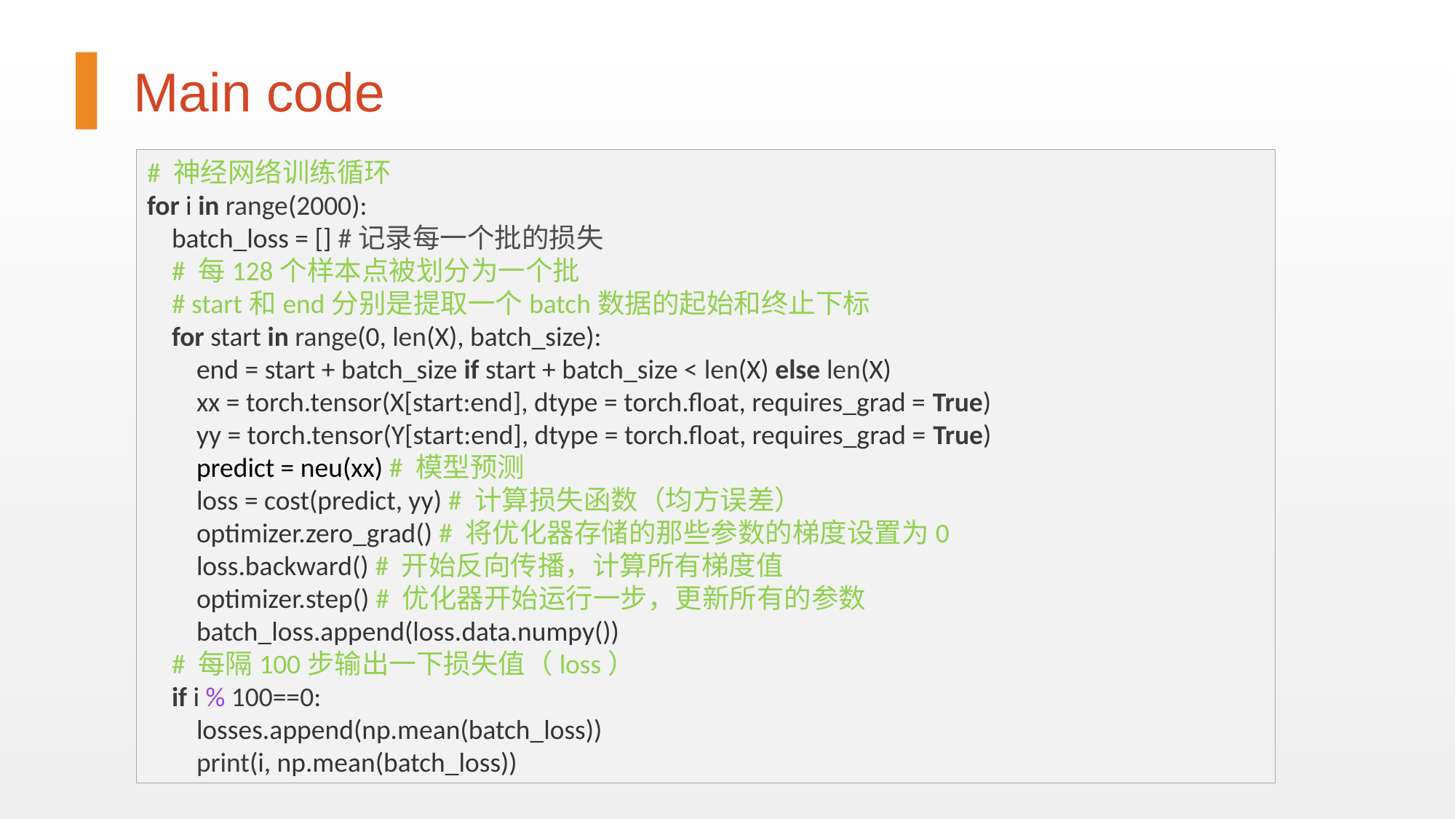

Main code
# 神经网络训练循环
for i in range(2000):
    batch_loss = [] #记录每一个批的损失
    # 每128个样本点被划分为一个批
    # start和end分别是提取一个batch数据的起始和终止下标
    for start in range(0, len(X), batch_size):
        end = start + batch_size if start + batch_size < len(X) else len(X)
        xx = torch.tensor(X[start:end], dtype = torch.float, requires_grad = True)
        yy = torch.tensor(Y[start:end], dtype = torch.float, requires_grad = True)
        predict = neu(xx) # 模型预测
        loss = cost(predict, yy) # 计算损失函数（均方误差）
        optimizer.zero_grad() # 将优化器存储的那些参数的梯度设置为0
        loss.backward() # 开始反向传播，计算所有梯度值
        optimizer.step() # 优化器开始运行一步，更新所有的参数
        batch_loss.append(loss.data.numpy())
    # 每隔100步输出一下损失值（loss）
    if i % 100==0:
        losses.append(np.mean(batch_loss))
        print(i, np.mean(batch_loss))